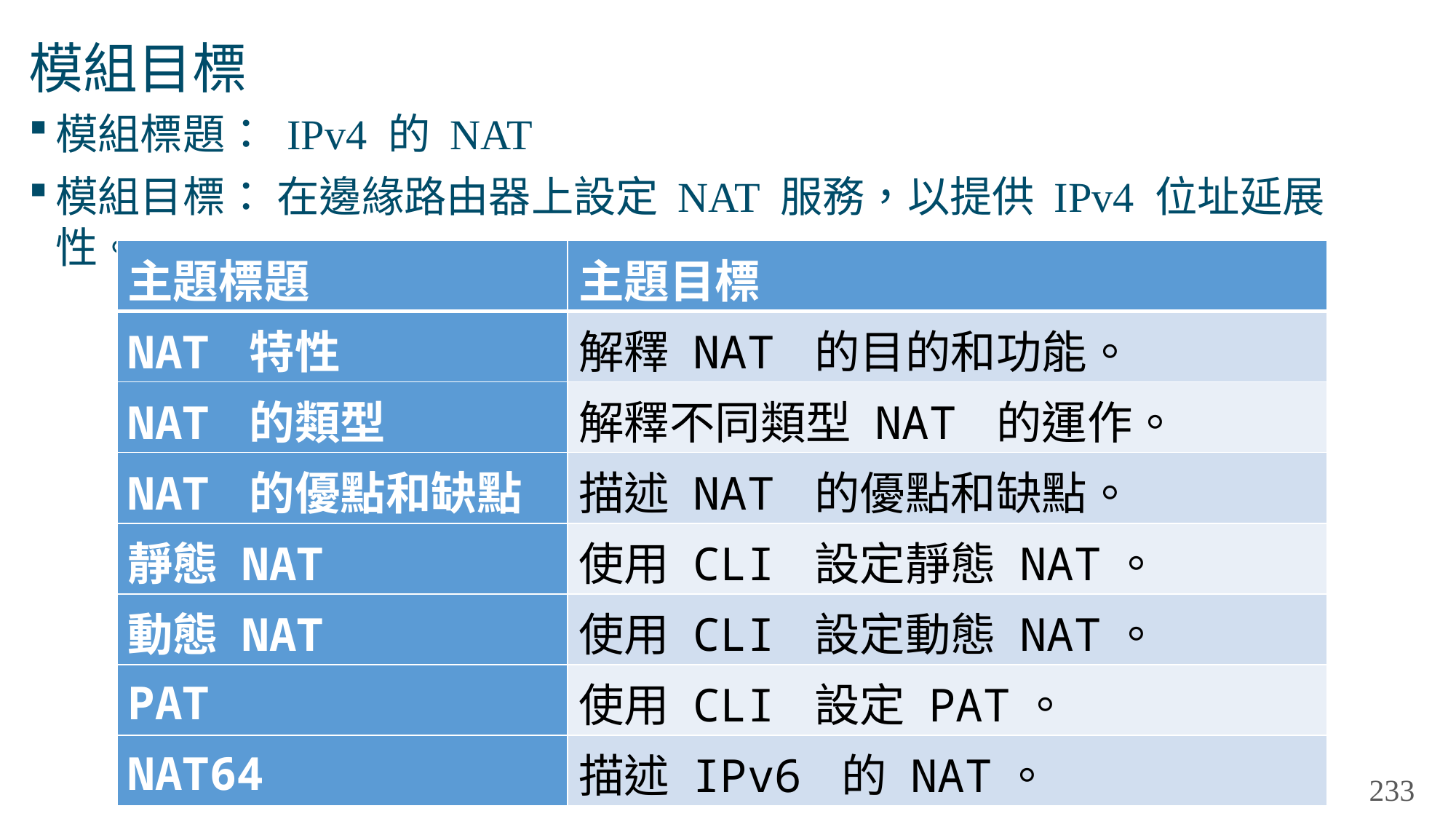

# 模組目標
模組標題： IPv4 的 NAT
模組目標： 在邊緣路由器上設定 NAT 服務，以提供 IPv4 位址延展性。
| 主題標題 | 主題目標 |
| --- | --- |
| NAT 特性 | 解釋 NAT 的目的和功能。 |
| NAT 的類型 | 解釋不同類型 NAT 的運作。 |
| NAT 的優點和缺點 | 描述 NAT 的優點和缺點。 |
| 靜態 NAT | 使用 CLI 設定靜態 NAT。 |
| 動態 NAT | 使用 CLI 設定動態 NAT。 |
| PAT | 使用 CLI 設定 PAT。 |
| NAT64 | 描述 IPv6 的 NAT。 |
233